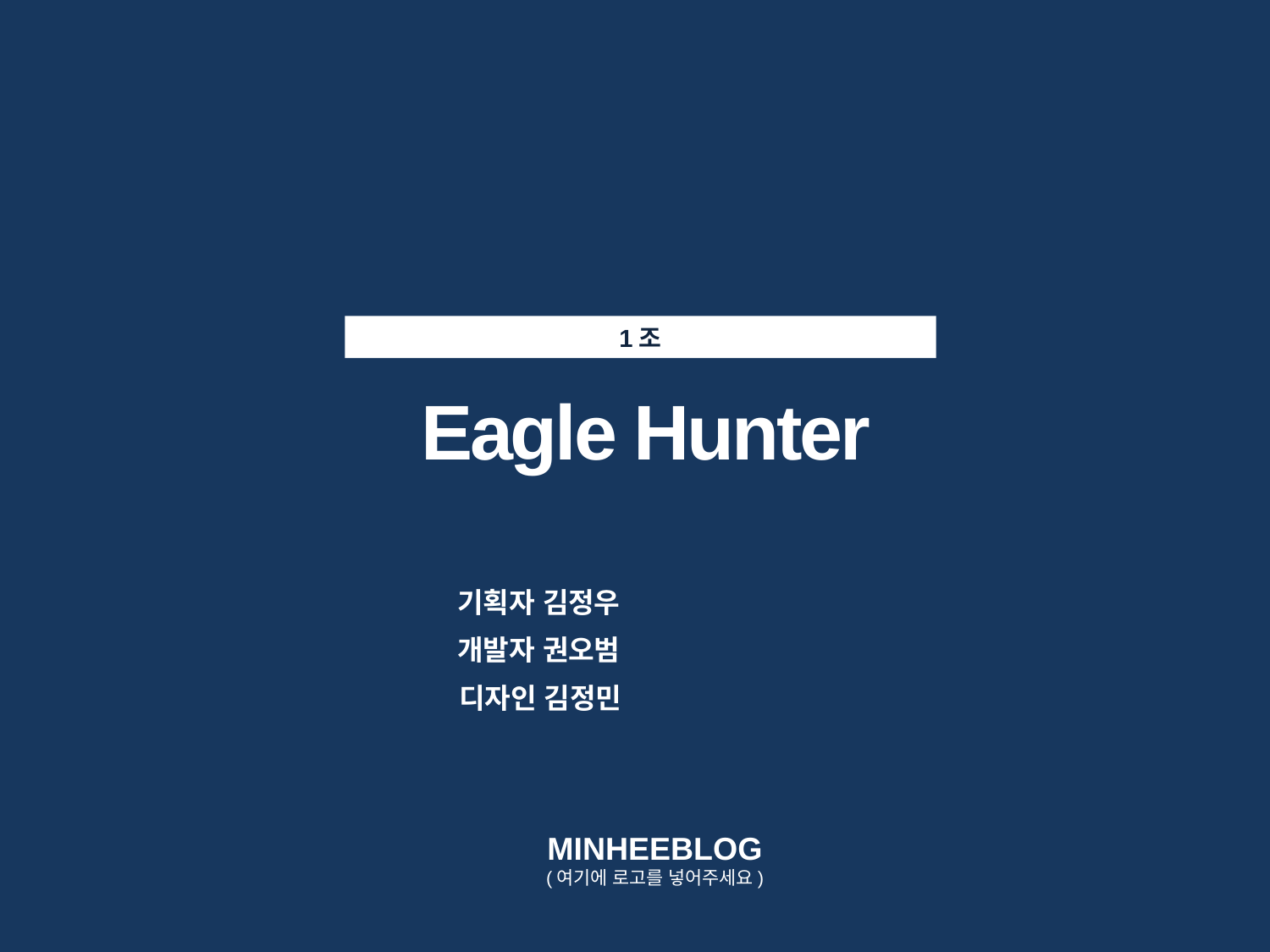

1조
 Eagle Hunter
기획자 김정우
개발자 권오범
디자인 김정민
MINHEEBLOG
(여기에 로고를 넣어주세요)